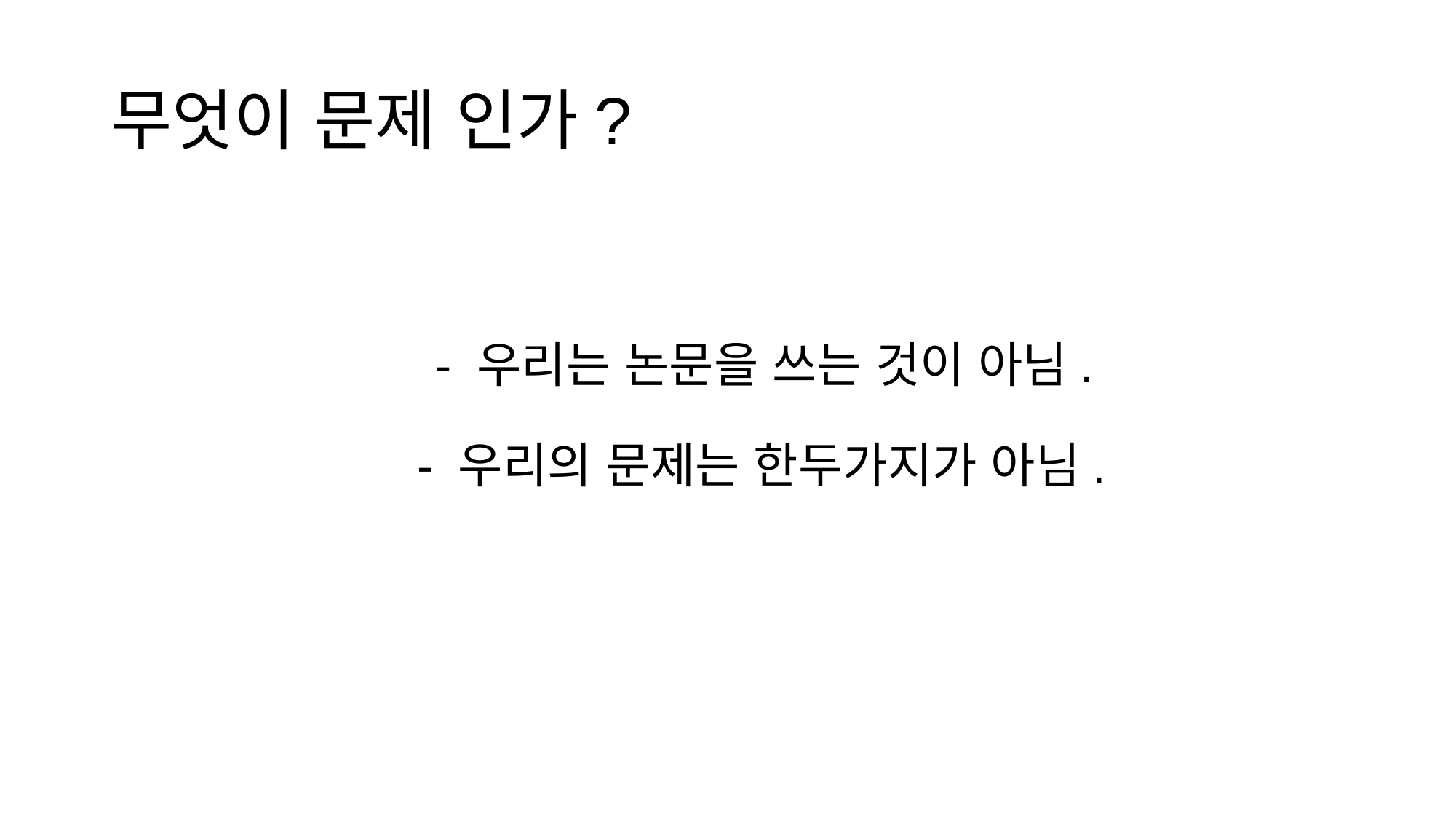

# 무엇이 문제 인가?
- 우리는 논문을 쓰는 것이 아님.
- 우리의 문제는 한두가지가 아님.